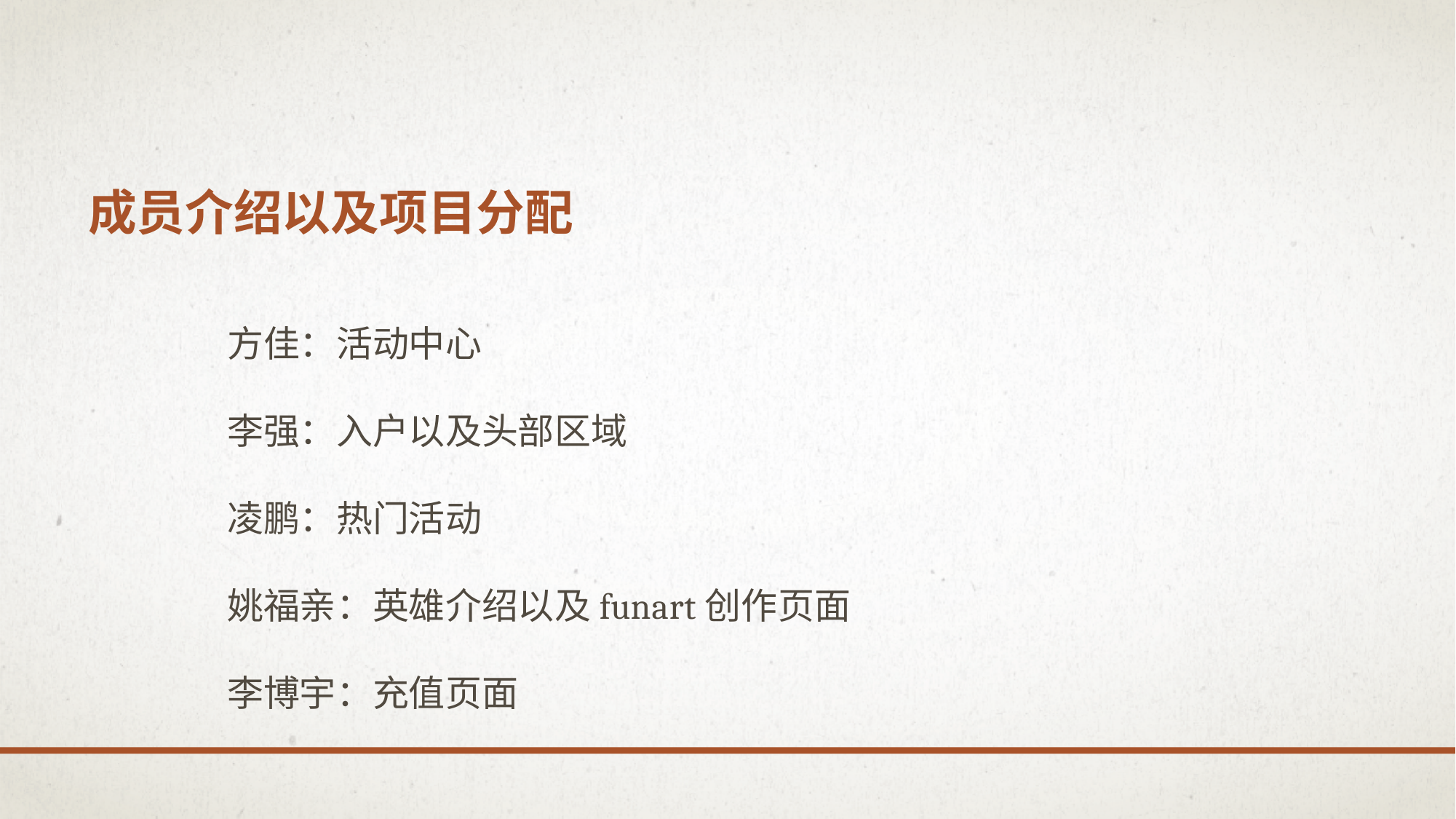

# 成员介绍以及项目分配
方佳：活动中心

李强：入户以及头部区域

凌鹏：热门活动

姚福亲：英雄介绍以及funart创作页面

李博宇：充值页面